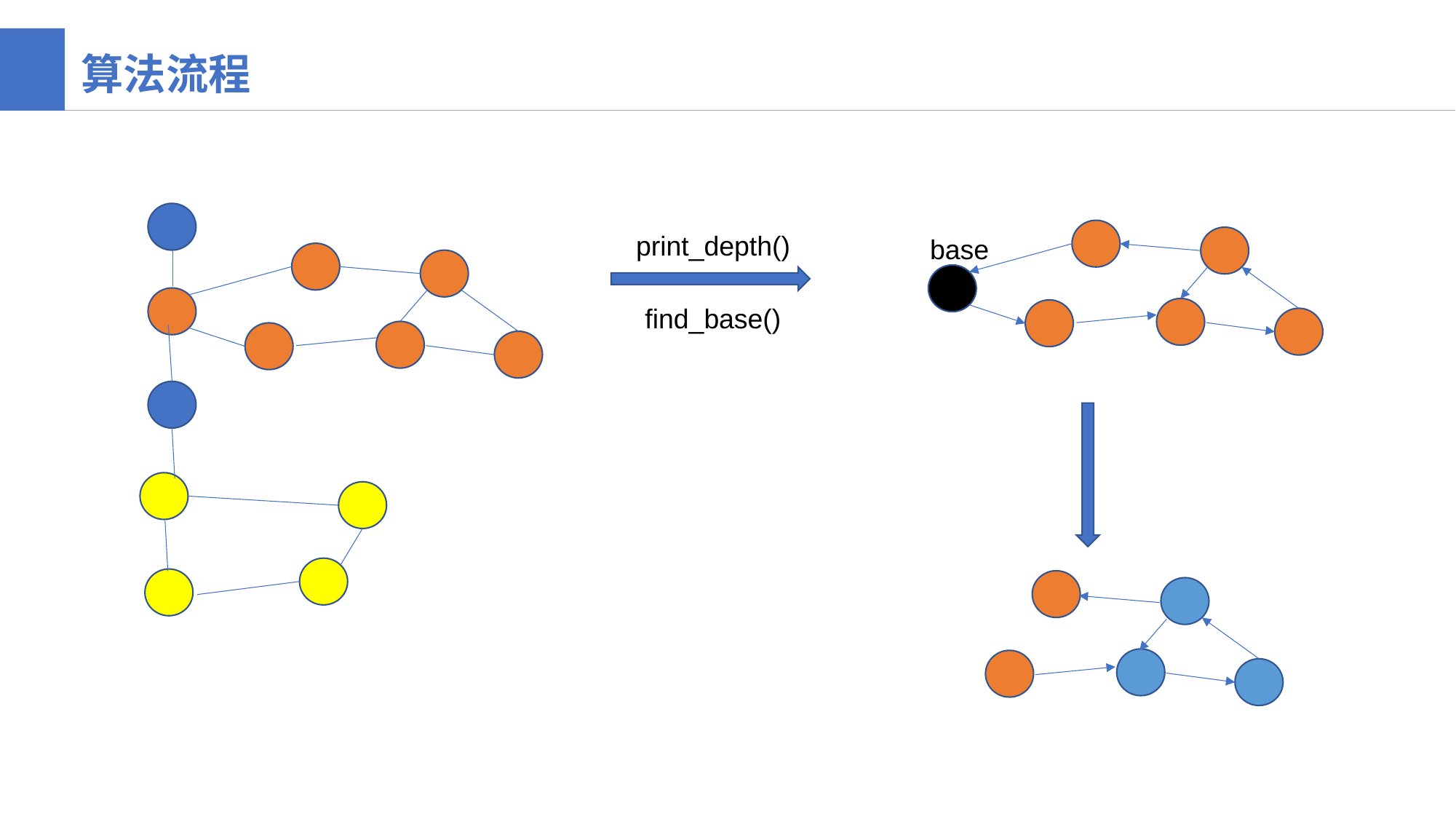

算法流程

### Chart

| Category |
|---|
print_depth()
base

 find_base()